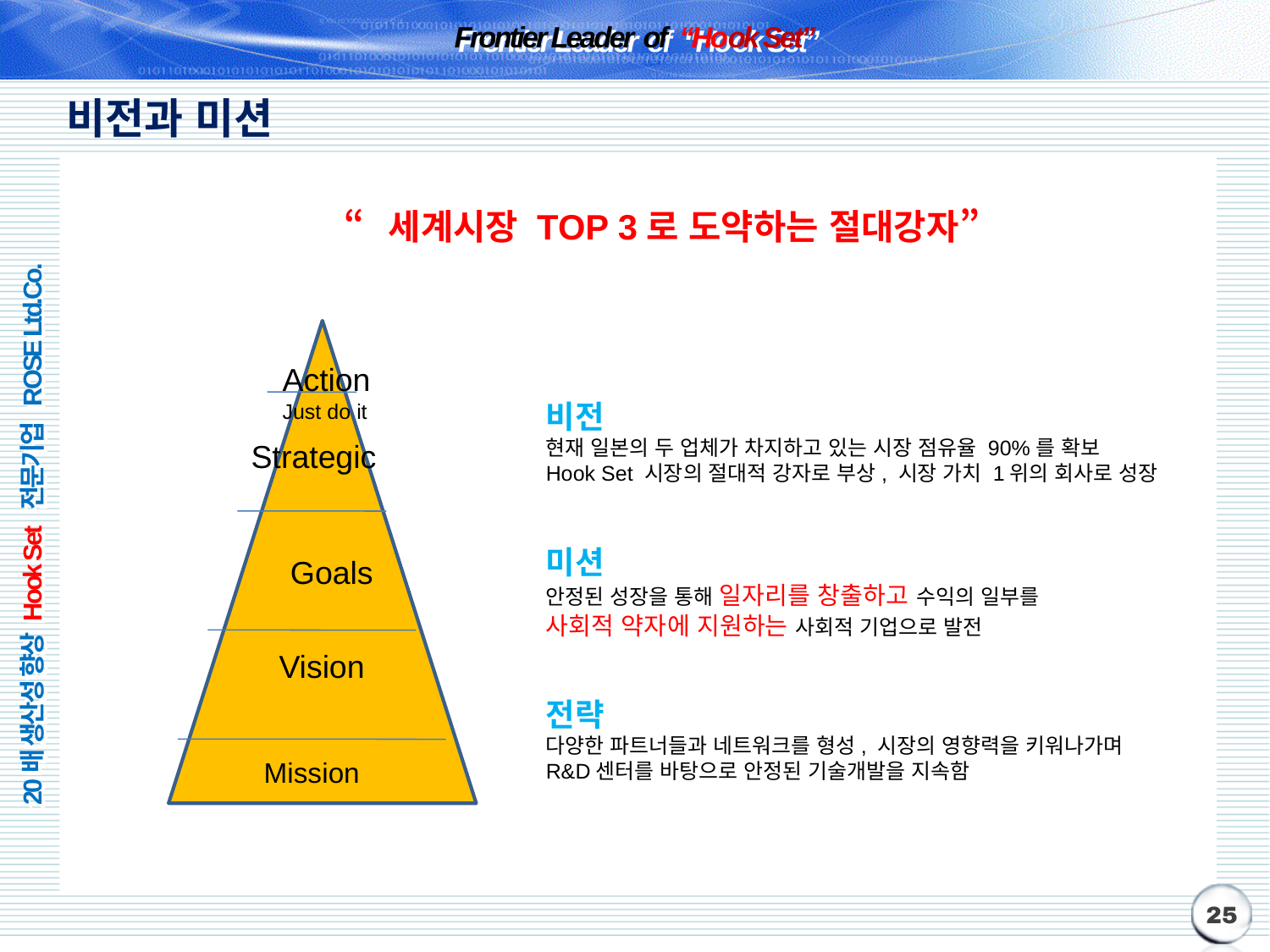

# 비전과 미션
“세계시장 TOP 3로 도약하는 절대강자”

Action
Just do it
비전
현재 일본의 두 업체가 차지하고 있는 시장 점유율 90%를 확보
Hook Set 시장의 절대적 강자로 부상, 시장 가치 1위의 회사로 성장
Strategic

미션
안정된 성장을 통해 일자리를 창출하고 수익의 일부를
사회적 약자에 지원하는 사회적 기업으로 발전

Goals
Vision
전략
다양한 파트너들과 네트워크를 형성, 시장의 영향력을 키워나가며
R&D센터를 바탕으로 안정된 기술개발을 지속함
Mission